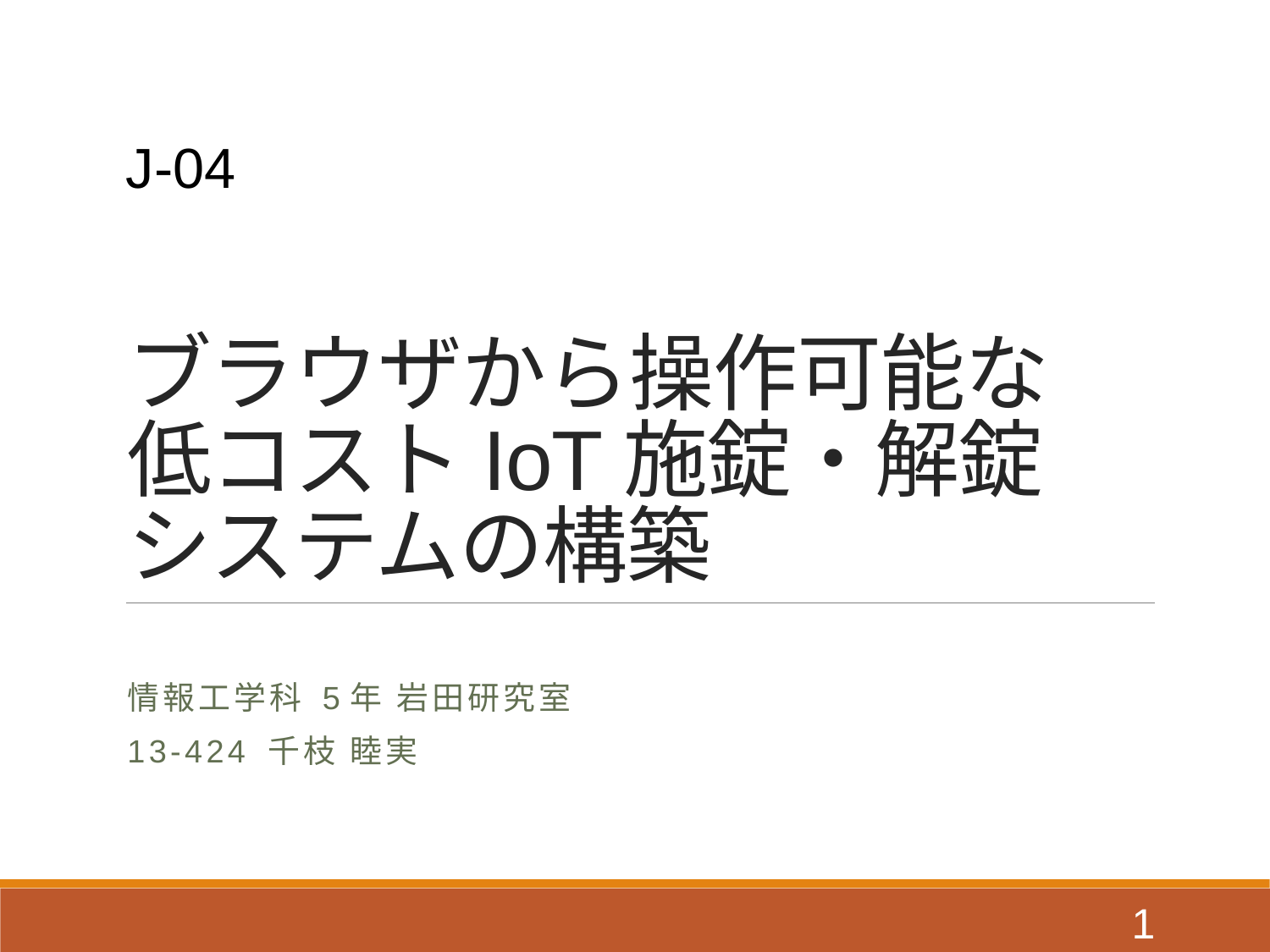

# ブラウザから操作可能な 低コストIoT施錠・解錠 システムの構築
J-04

情報工学科 5年 岩田研究室
13-424 千枝 睦実
1